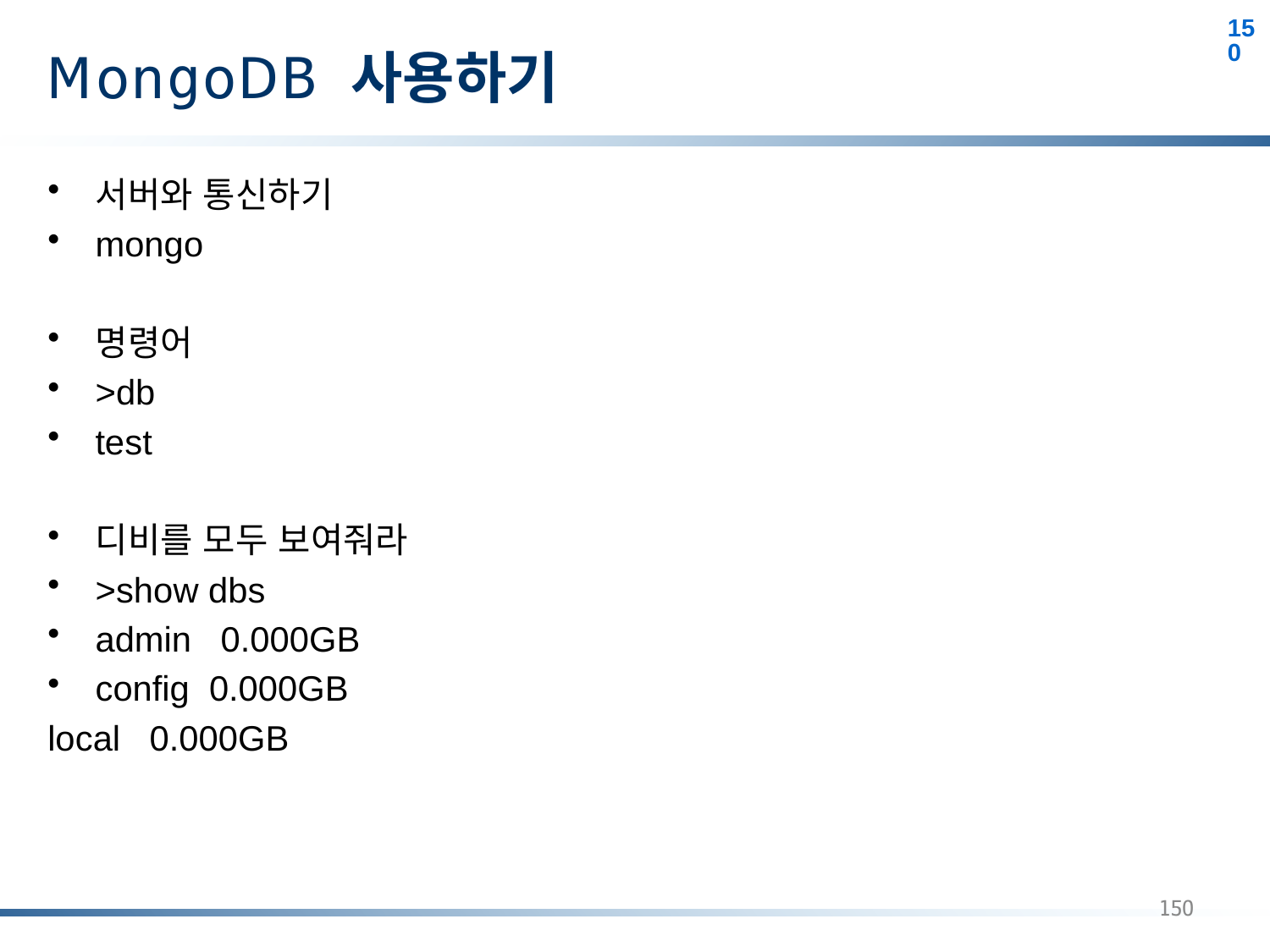

# MongoDB 사용하기
서버와 통신하기
mongo

명령어
>db
test

디비를 모두 보여줘라
>show dbs
admin   0.000GB
config  0.000GB
local   0.000GB
150